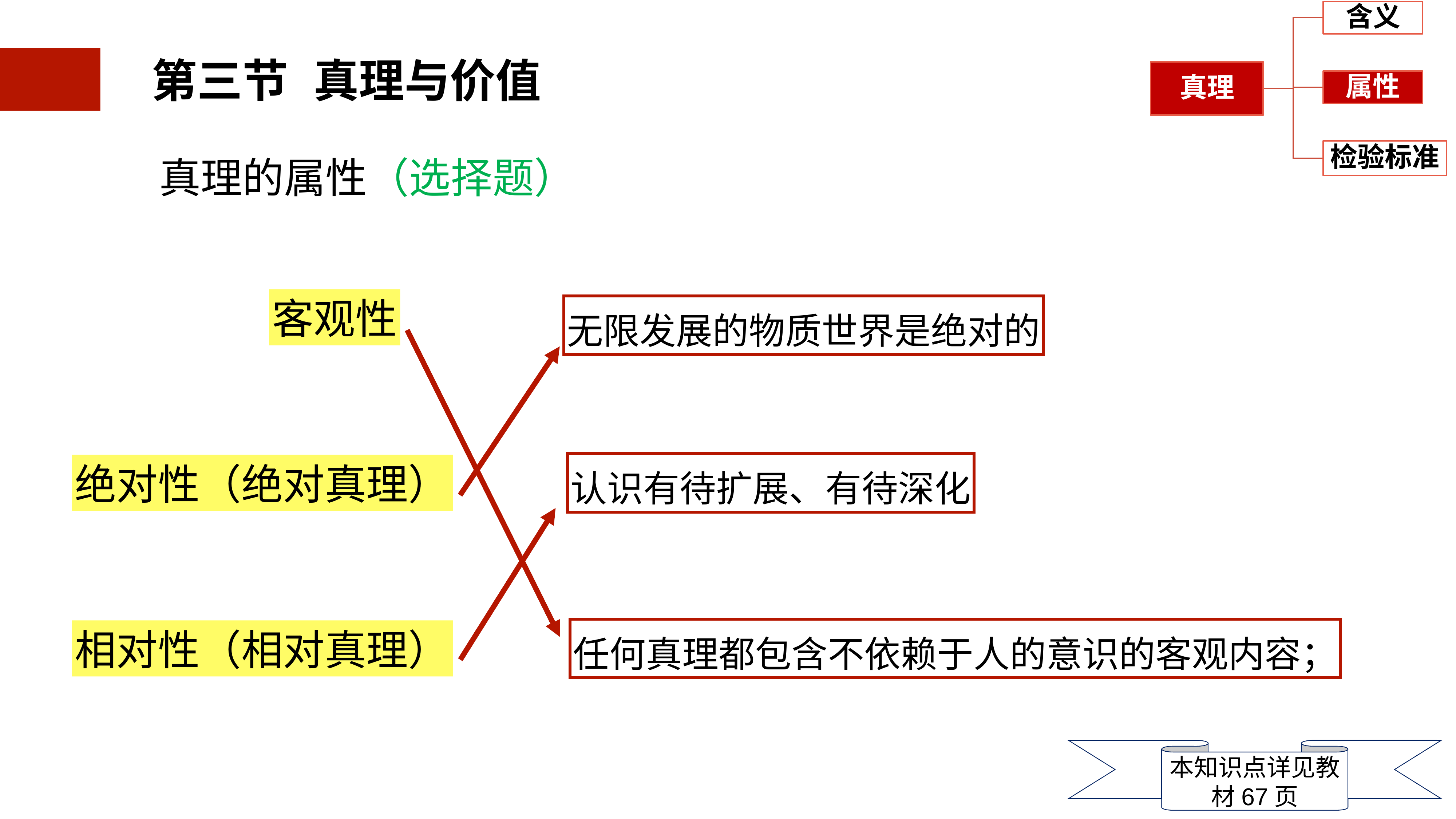

真理
含义
属性
检验标准
2.3.1.2真理的属性
真理的属性（选择题）
客观性
无限发展的物质世界是绝对的

绝对性（绝对真理）
认识有待扩展、有待深化

相对性（相对真理）
任何真理都包含不依赖于人的意识的客观内容；
本知识点详见教材67页